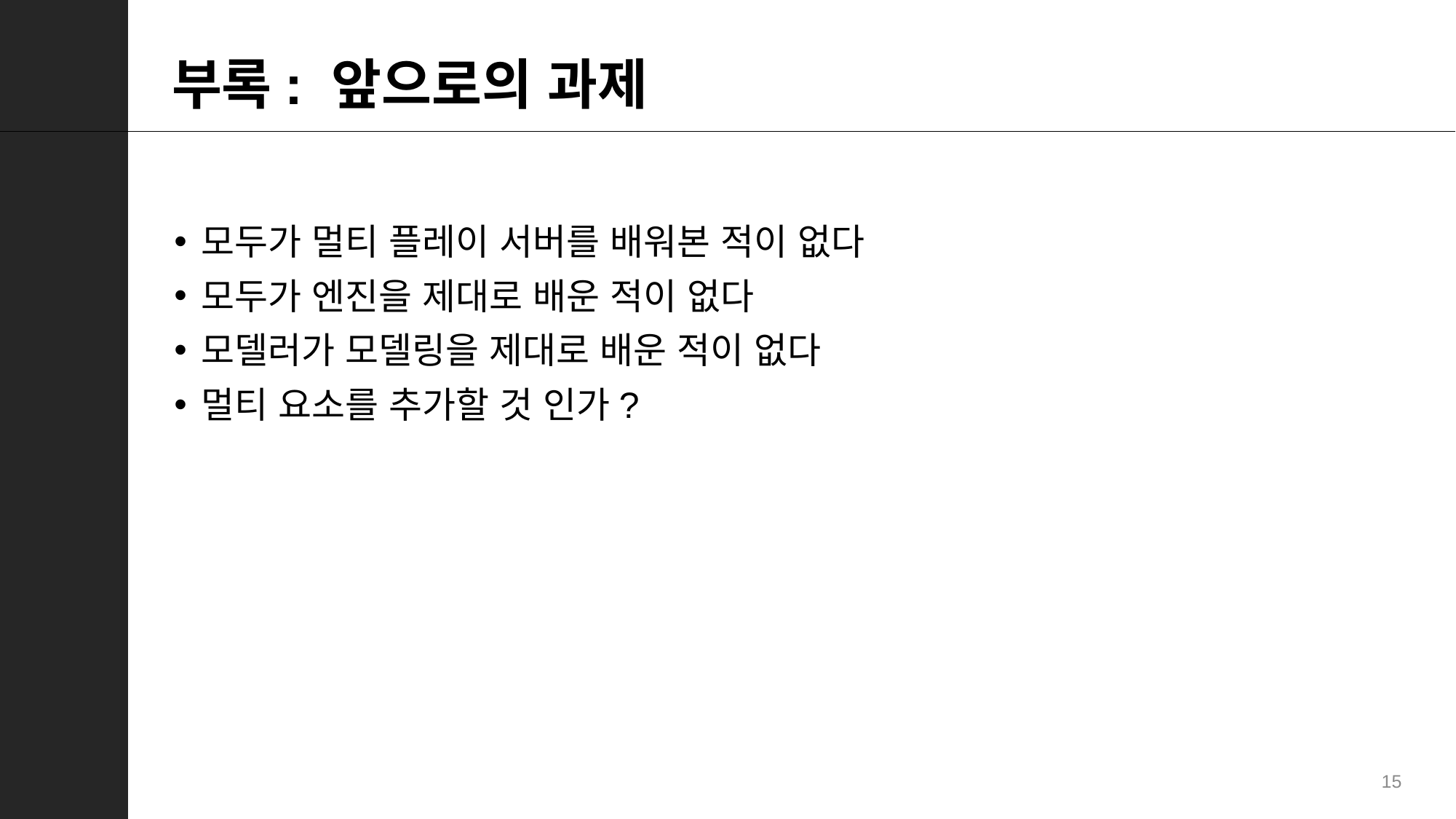

# 부록: 앞으로의 과제
모두가 멀티 플레이 서버를 배워본 적이 없다
모두가 엔진을 제대로 배운 적이 없다
모델러가 모델링을 제대로 배운 적이 없다
멀티 요소를 추가할 것 인가?

15